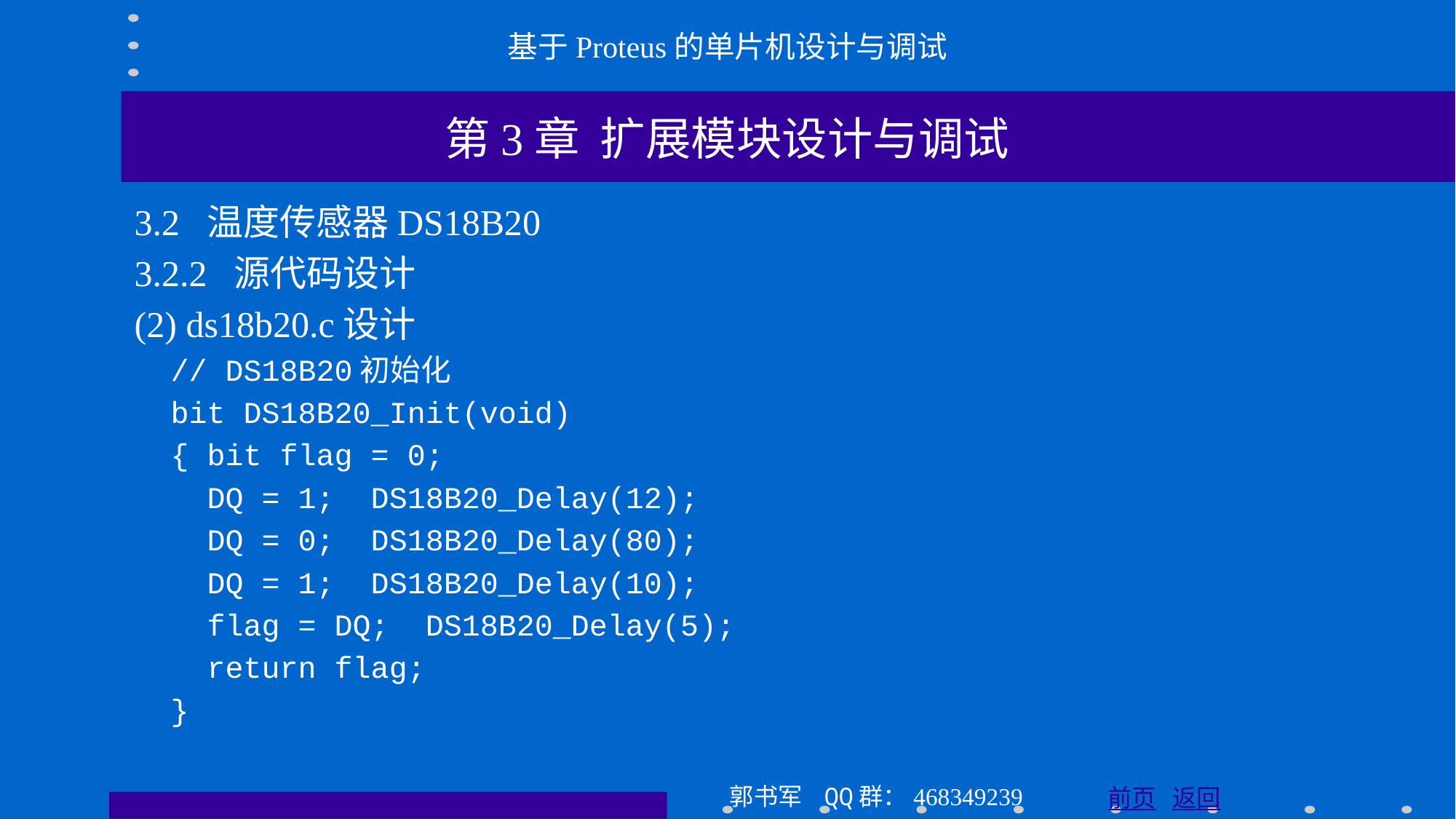

基于Proteus的单片机设计与调试
第3章  扩展模块设计与调试
3.2  温度传感器DS18B20
3.2.2  源代码设计
(2) ds18b20.c设计
  // DS18B20初始化
  bit DS18B20_Init(void)
  { bit flag = 0;
    DQ = 1;  DS18B20_Delay(12);
    DQ = 0;  DS18B20_Delay(80);
    DQ = 1;  DS18B20_Delay(10);
    flag = DQ;  DS18B20_Delay(5);
    return flag;
  }
郭书军   QQ群：468349239
前页   返回